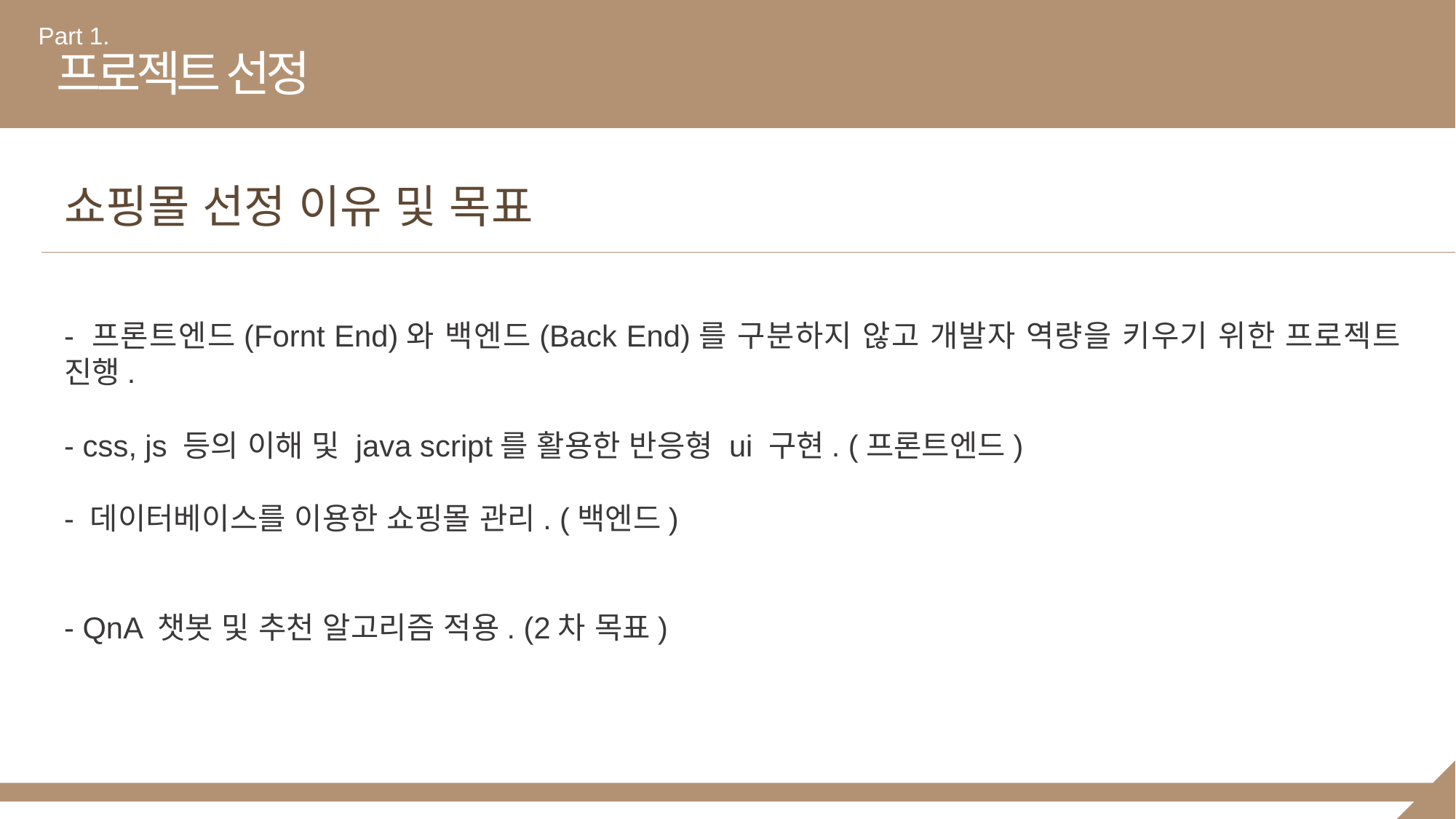

Part 1.
프로젝트 선정
쇼핑몰 선정 이유 및 목표
- 프론트엔드(Fornt End)와 백엔드(Back End)를 구분하지 않고 개발자 역량을 키우기 위한 프로젝트 진행.

- css, js 등의 이해 및 java script를 활용한 반응형 ui 구현. (프론트엔드)

- 데이터베이스를 이용한 쇼핑몰 관리. (백엔드)

- QnA 챗봇 및 추천 알고리즘 적용. (2차 목표)